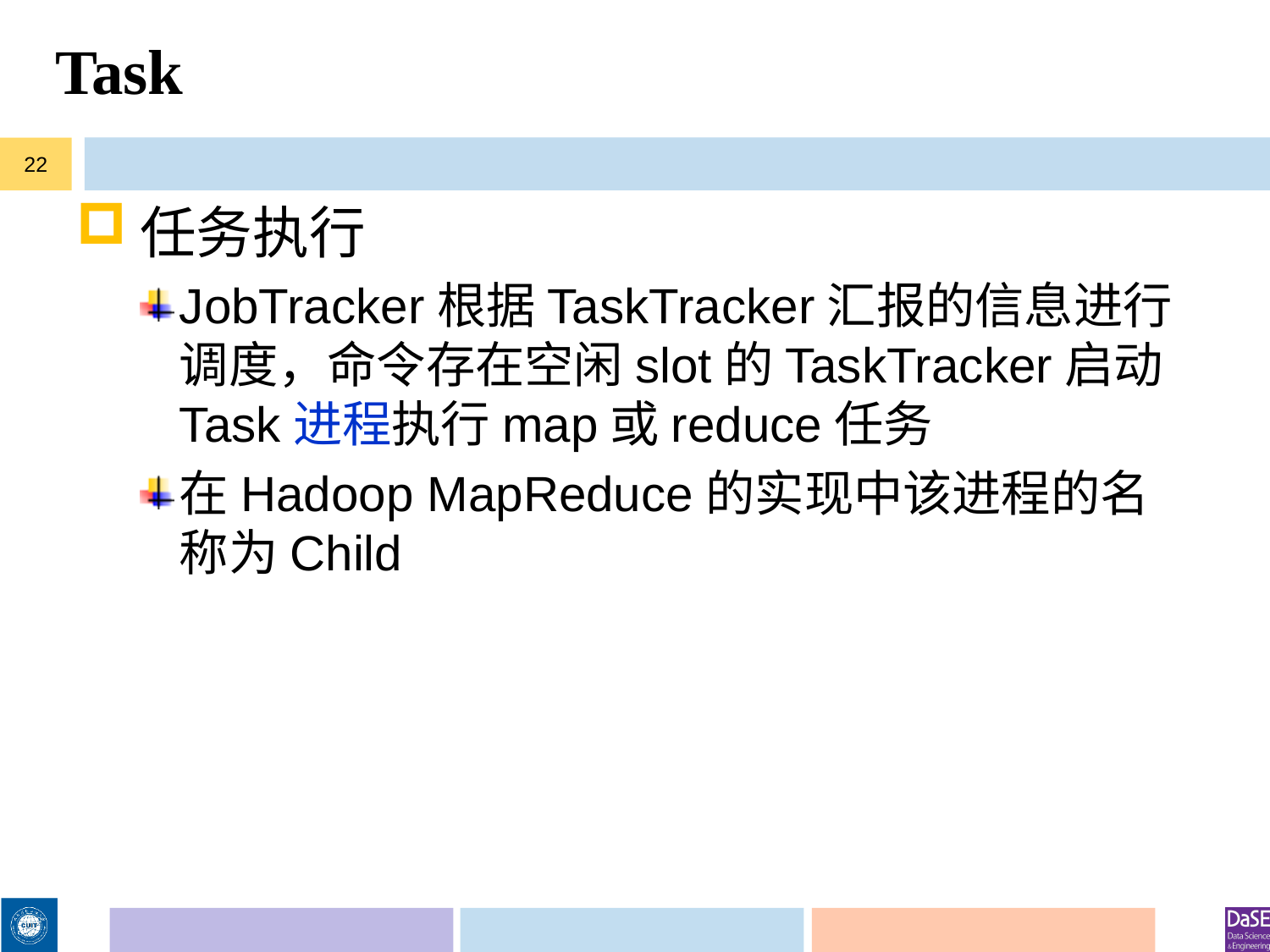

# Task
22
任务执行
JobTracker根据TaskTracker汇报的信息进行调度，命令存在空闲slot的TaskTracker启动Task进程执行map或reduce任务
在Hadoop MapReduce的实现中该进程的名称为Child